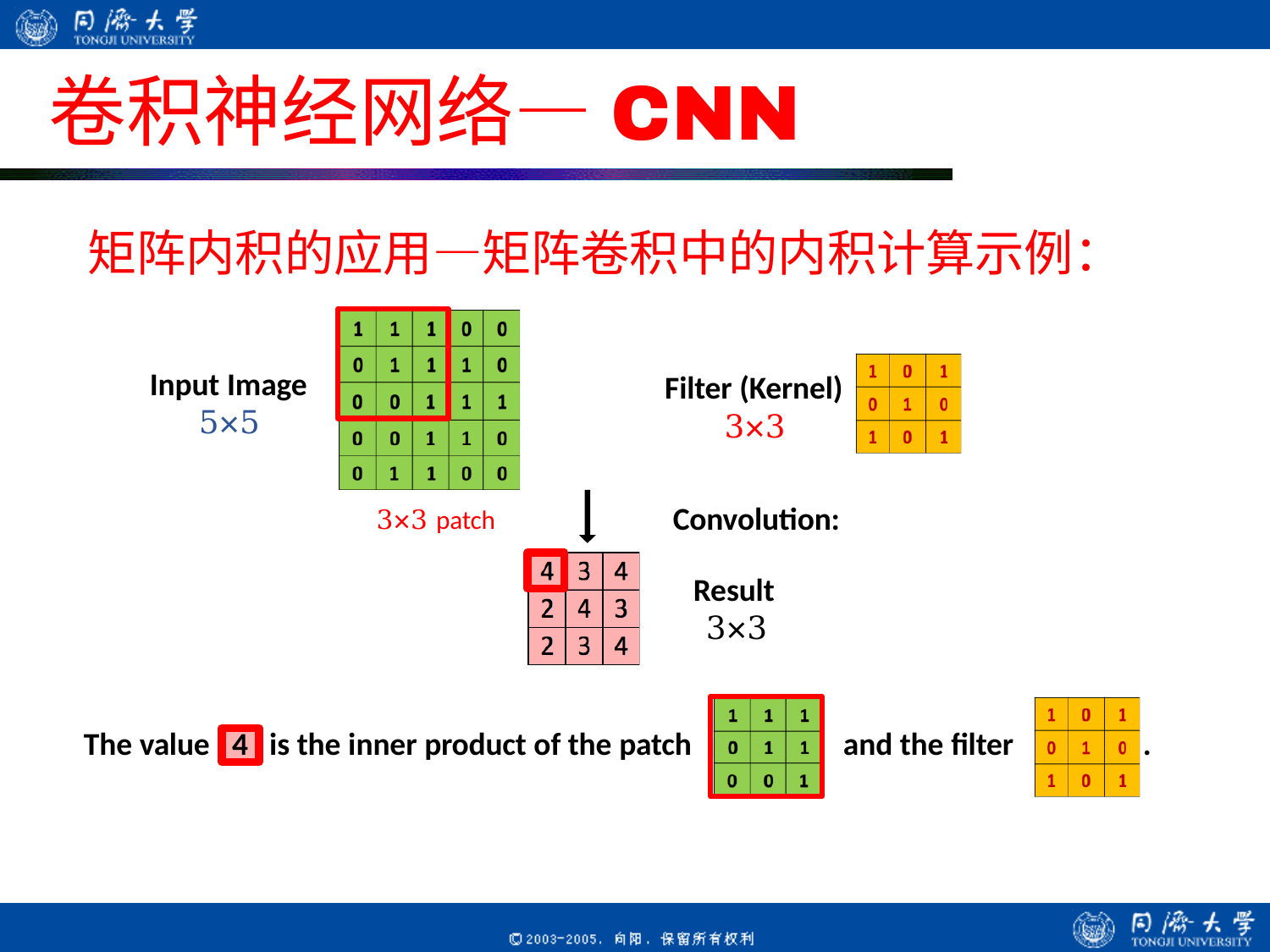

# 卷积神经网络—CNN
矩阵内积的应用—矩阵卷积中的内积计算示例：

Input Image
5×5
Filter (Kernel)
3×3

3×3 patch
Convolution:

The value
is the inner product of the patch
and the filter
.
4
Result
3×3